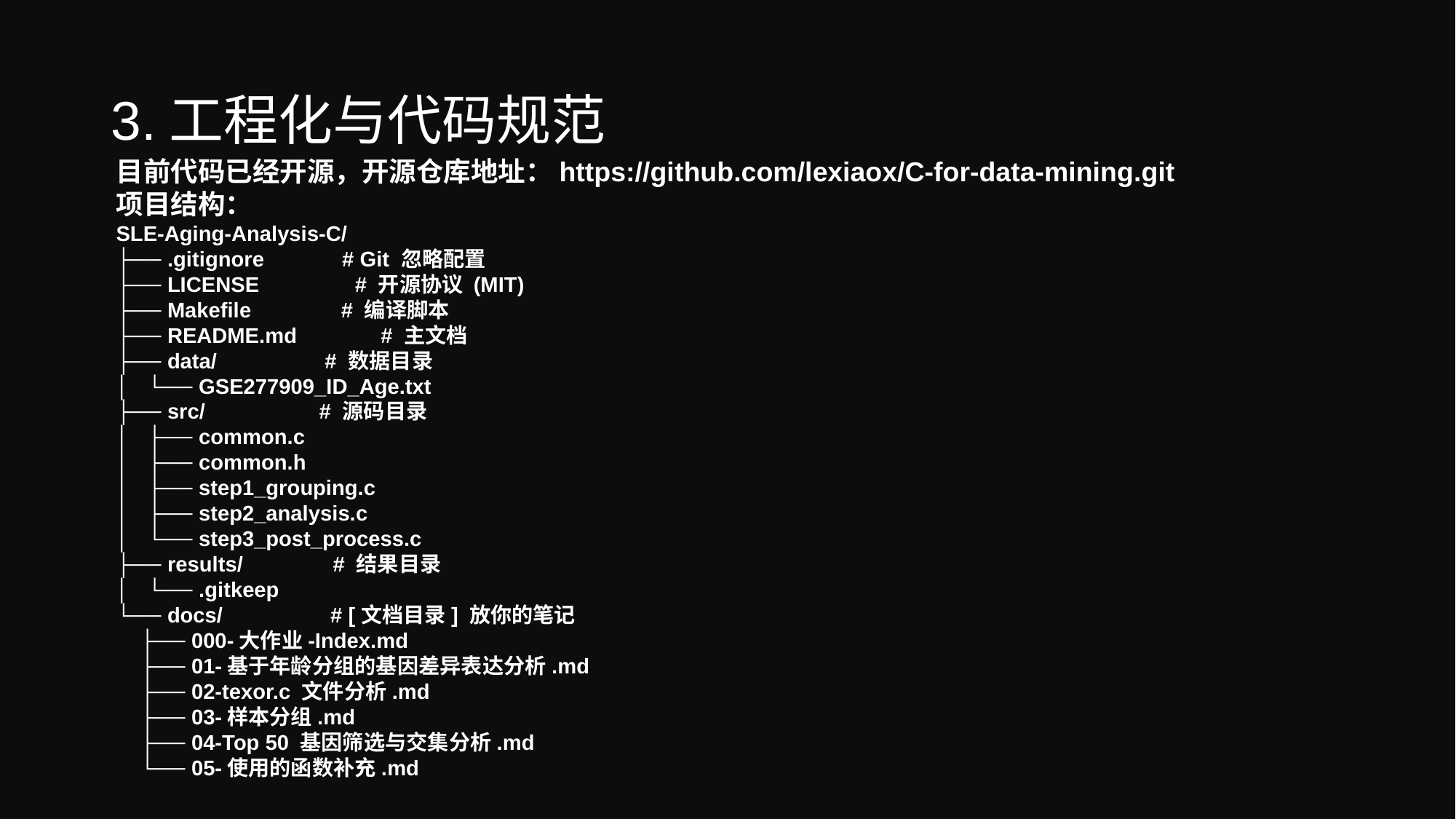

# 3.工程化与代码规范
目前代码已经开源，开源仓库地址：https://github.com/lexiaox/C-for-data-mining.git
项目结构：
SLE-Aging-Analysis-C/
├── .gitignore             # Git 忽略配置
├── LICENSE                # 开源协议 (MIT)
├── Makefile               # 编译脚本
├── README.md              # 主文档
├── data/                  # 数据目录
│   └── GSE277909_ID_Age.txt
├── src/                   # 源码目录
│   ├── common.c
│   ├── common.h
│   ├── step1_grouping.c
│   ├── step2_analysis.c
│   └── step3_post_process.c
├── results/               # 结果目录
│   └── .gitkeep
└── docs/                  # [文档目录] 放你的笔记
    ├── 000-大作业-Index.md
    ├── 01-基于年龄分组的基因差异表达分析.md
    ├── 02-texor.c 文件分析.md
    ├── 03-样本分组.md
    ├── 04-Top 50 基因筛选与交集分析.md
    └── 05-使用的函数补充.md